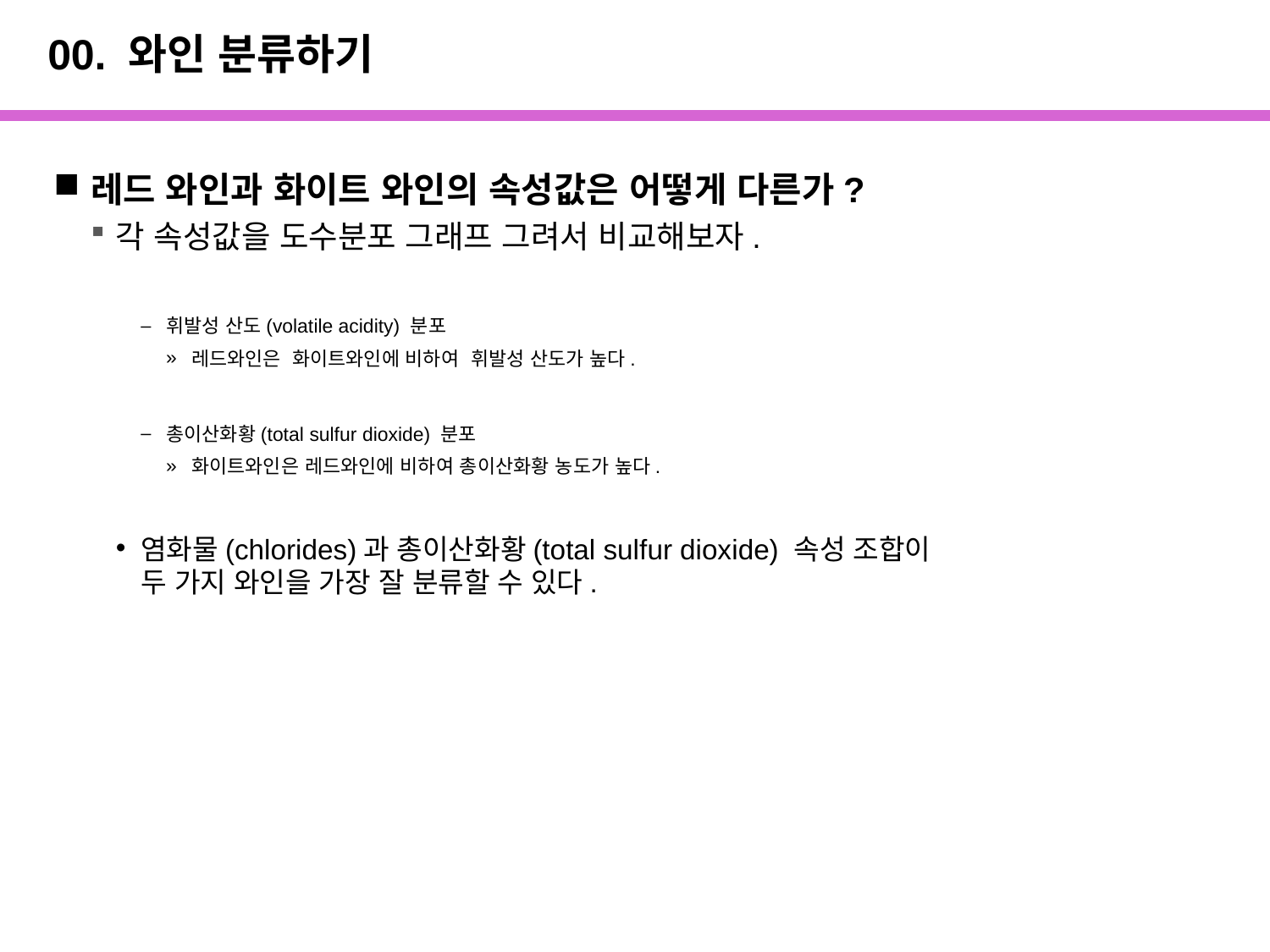

# 00. 와인 분류하기
레드 와인과 화이트 와인의 속성값은 어떻게 다른가?
각 속성값을 도수분포 그래프 그려서 비교해보자.

휘발성 산도(volatile acidity) 분포
레드와인은  화이트와인에 비하여  휘발성 산도가 높다.

총이산화황(total sulfur dioxide) 분포
화이트와인은 레드와인에 비하여 총이산화황 농도가 높다.

염화물(chlorides)과 총이산화황(total sulfur dioxide) 속성 조합이
두 가지 와인을 가장 잘 분류할 수 있다.